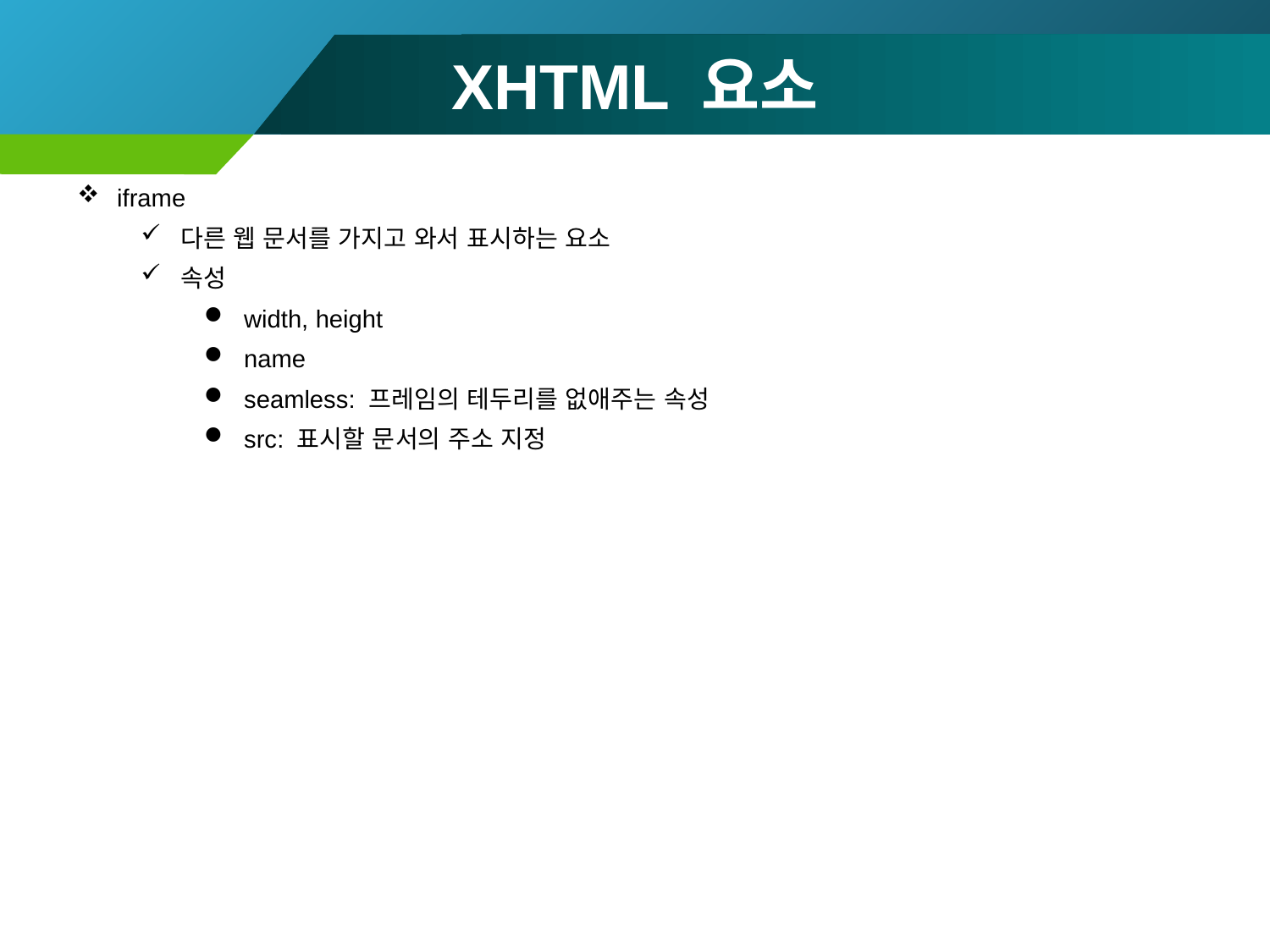

# XHTML 요소
iframe
다른 웹 문서를 가지고 와서 표시하는 요소
속성
width, height
name
seamless: 프레임의 테두리를 없애주는 속성
src: 표시할 문서의 주소 지정
137